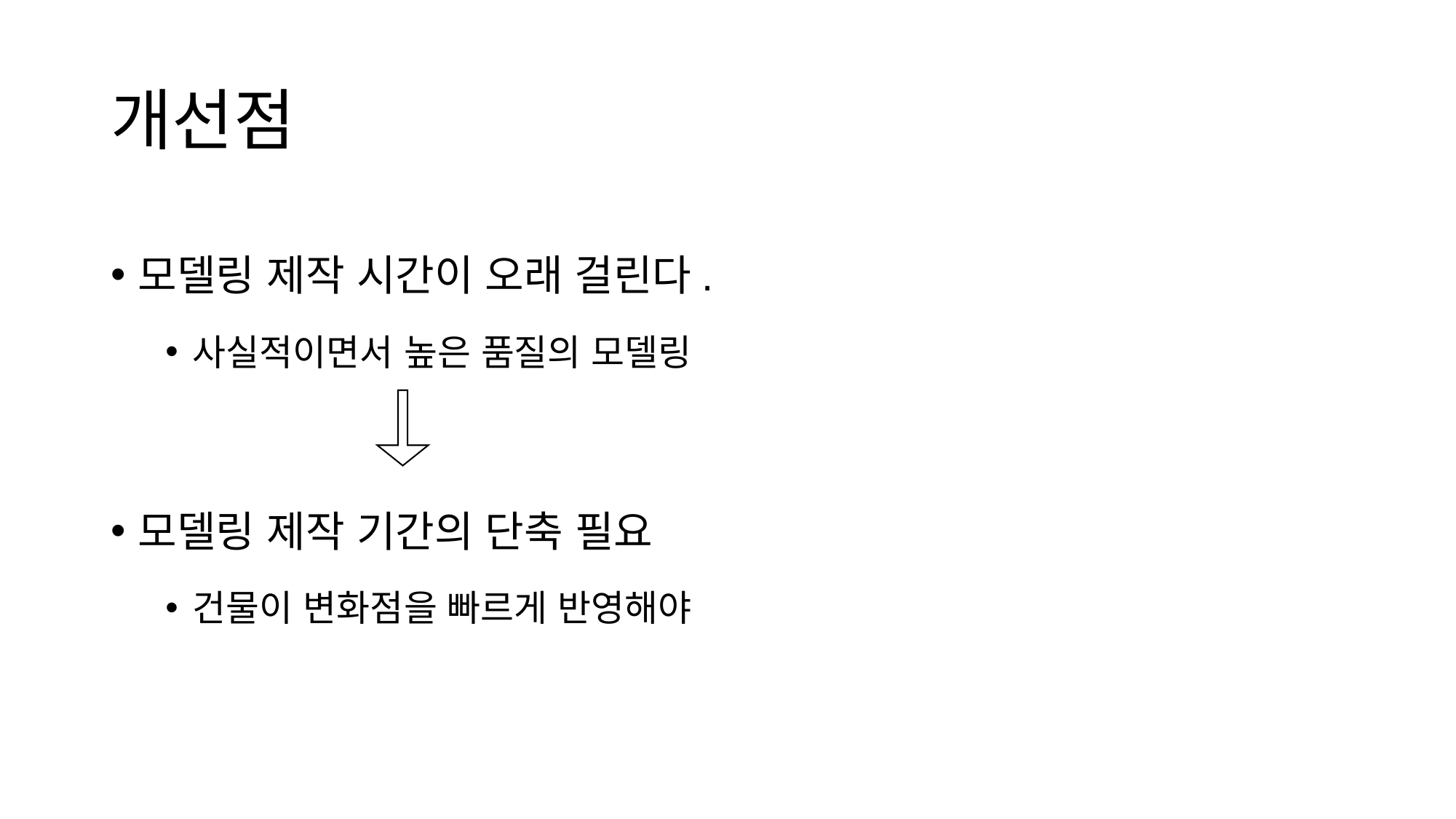

# 개선점
모델링 제작 시간이 오래 걸린다.
사실적이면서 높은 품질의 모델링

모델링 제작 기간의 단축 필요
건물이 변화점을 빠르게 반영해야